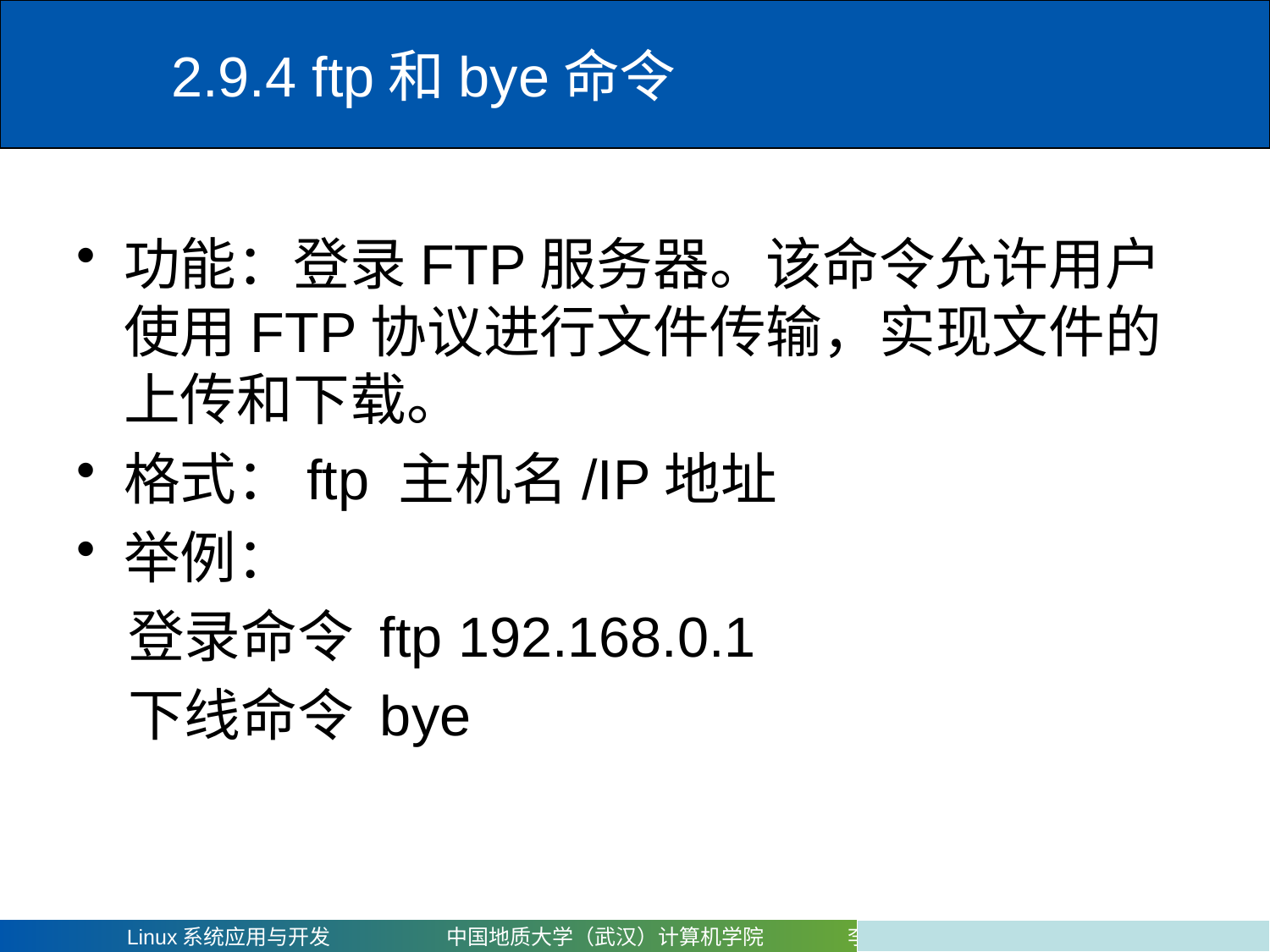

# 2.9.4 ftp和bye命令
功能：登录FTP服务器。该命令允许用户使用FTP协议进行文件传输，实现文件的上传和下载。
格式：ftp 主机名/IP地址
举例：
   登录命令 ftp 192.168.0.1
   下线命令 bye